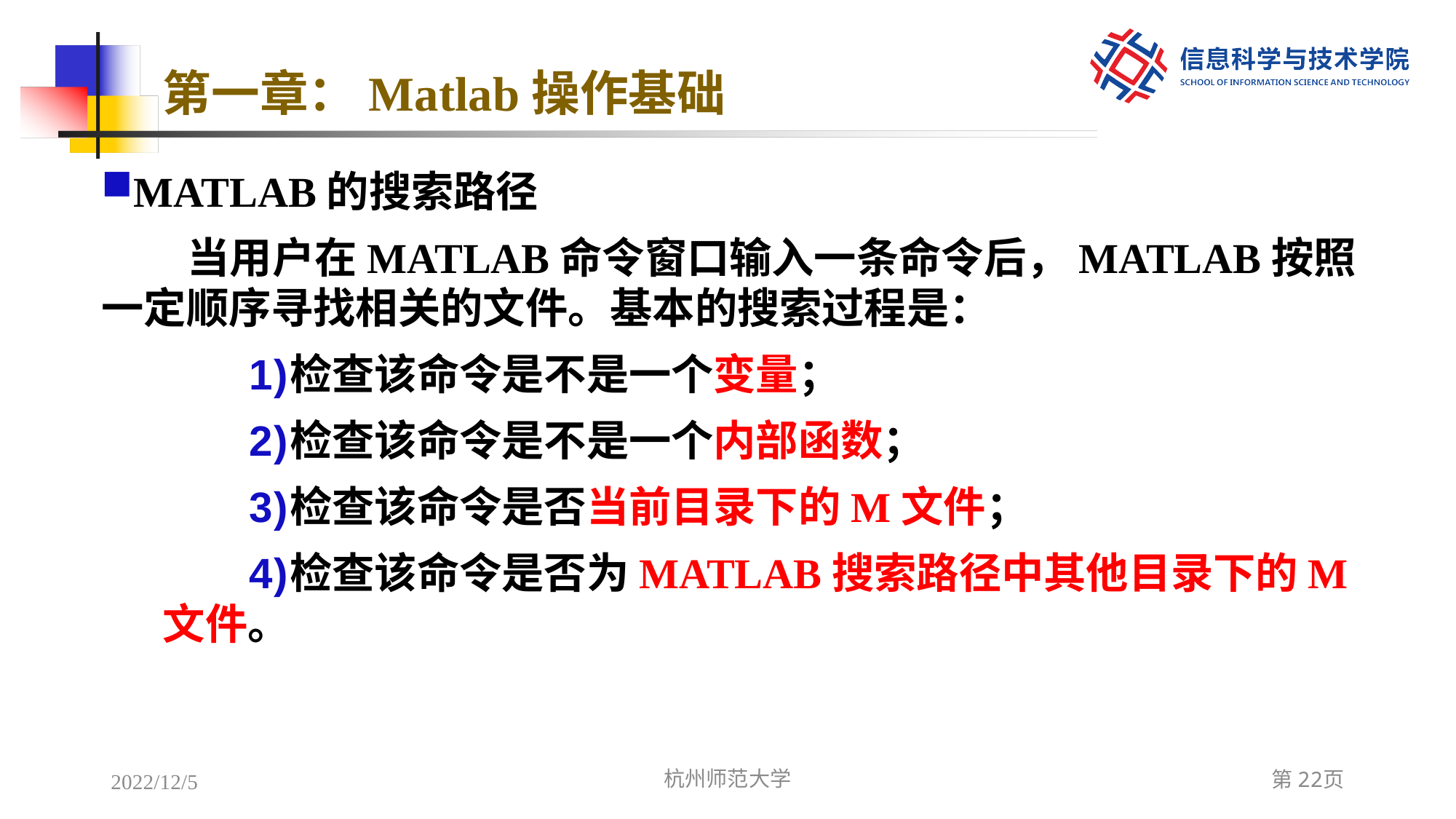

# 第一章：Matlab操作基础
MATLAB的搜索路径
当用户在MATLAB命令窗口输入一条命令后，MATLAB按照一定顺序寻找相关的文件。基本的搜索过程是：
检查该命令是不是一个变量；
检查该命令是不是一个内部函数；
检查该命令是否当前目录下的M文件；
检查该命令是否为MATLAB搜索路径中其他目录下的M文件。

2022/12/5
杭州师范大学
第22页